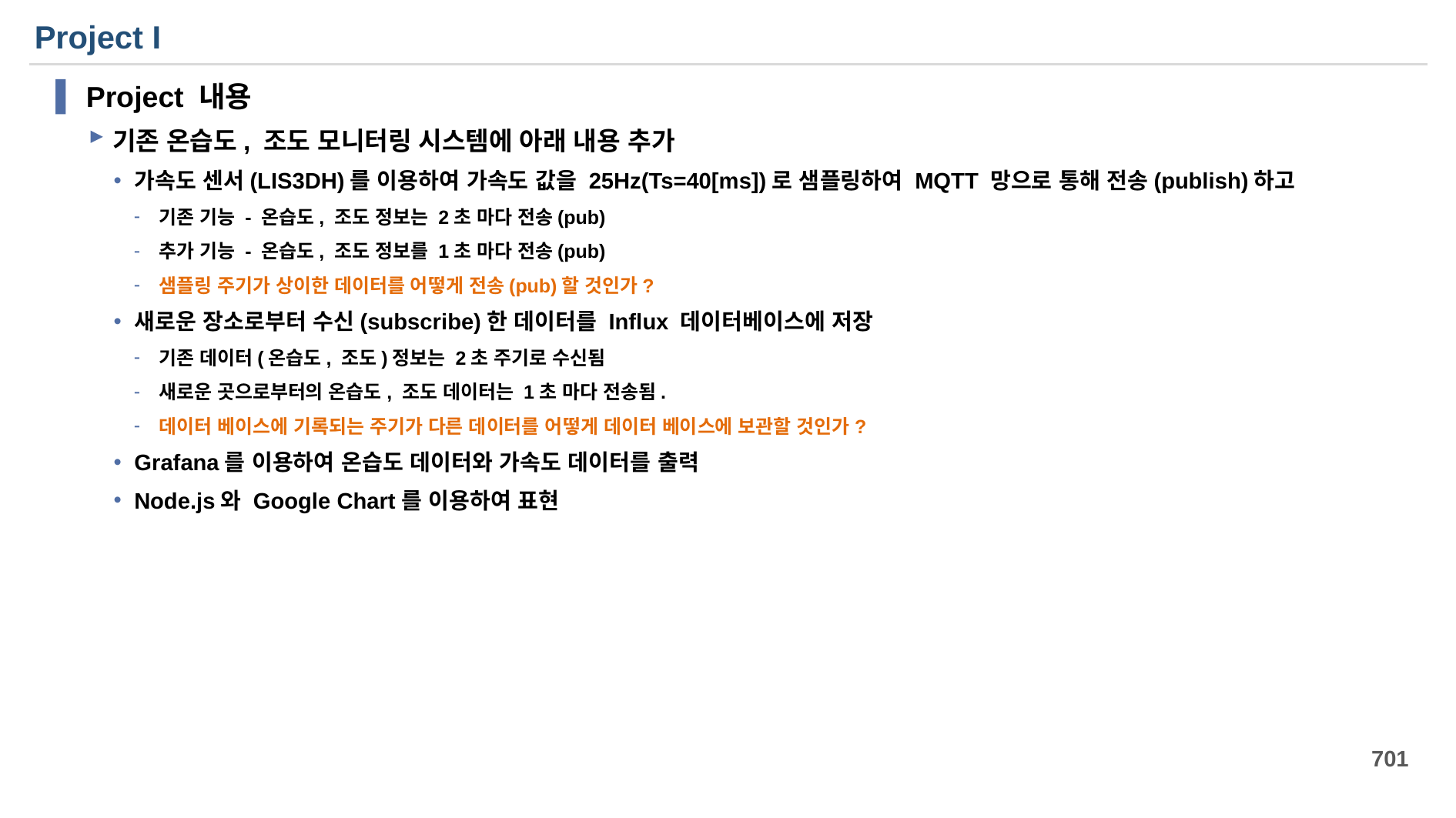

# Project I
Project 내용
기존 온습도, 조도 모니터링 시스템에 아래 내용 추가
가속도 센서(LIS3DH)를 이용하여 가속도 값을 25Hz(Ts=40[ms])로 샘플링하여 MQTT 망으로 통해 전송(publish)하고
기존 기능 - 온습도, 조도 정보는 2초 마다 전송(pub)
추가 기능 - 온습도, 조도 정보를 1초 마다 전송(pub)
샘플링 주기가 상이한 데이터를 어떻게 전송(pub)할 것인가?
새로운 장소로부터 수신(subscribe)한 데이터를 Influx 데이터베이스에 저장
기존 데이터(온습도, 조도)정보는 2초 주기로 수신됨
새로운 곳으로부터의 온습도, 조도 데이터는 1초 마다 전송됨.
데이터 베이스에 기록되는 주기가 다른 데이터를 어떻게 데이터 베이스에 보관할 것인가?
Grafana를 이용하여 온습도 데이터와 가속도 데이터를 출력
Node.js와 Google Chart를 이용하여 표현

701